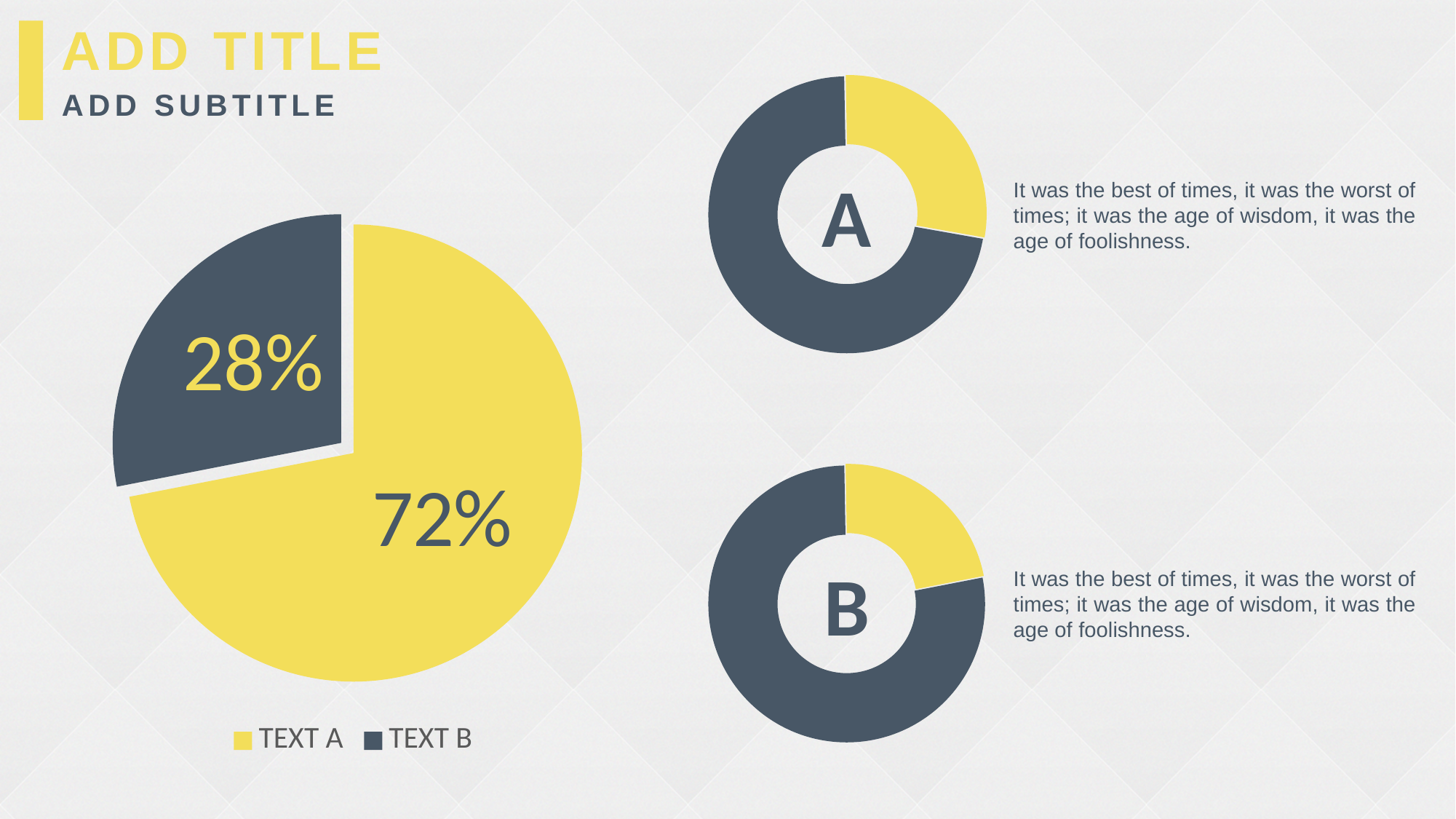

ADD TITLE

ADD SUBTITLE

### Chart

| Category | 销售额 |
|---|---|
| 第一季度 | 8.200000000000001 |
| 第二季度 | 3.2 |
A
It was the best of times, it was the worst of times; it was the age of wisdom, it was the age of foolishness.

### Chart

| Category | 销售额 |
|---|---|
| TEXT A | 8.200000000000001 |
| TEXT B | 3.2 |

### Chart

| Category | 销售额 |
|---|---|
| 第一季度 | 7.0 |
| 第二季度 | 2.0 |
B
It was the best of times, it was the worst of times; it was the age of wisdom, it was the age of foolishness.